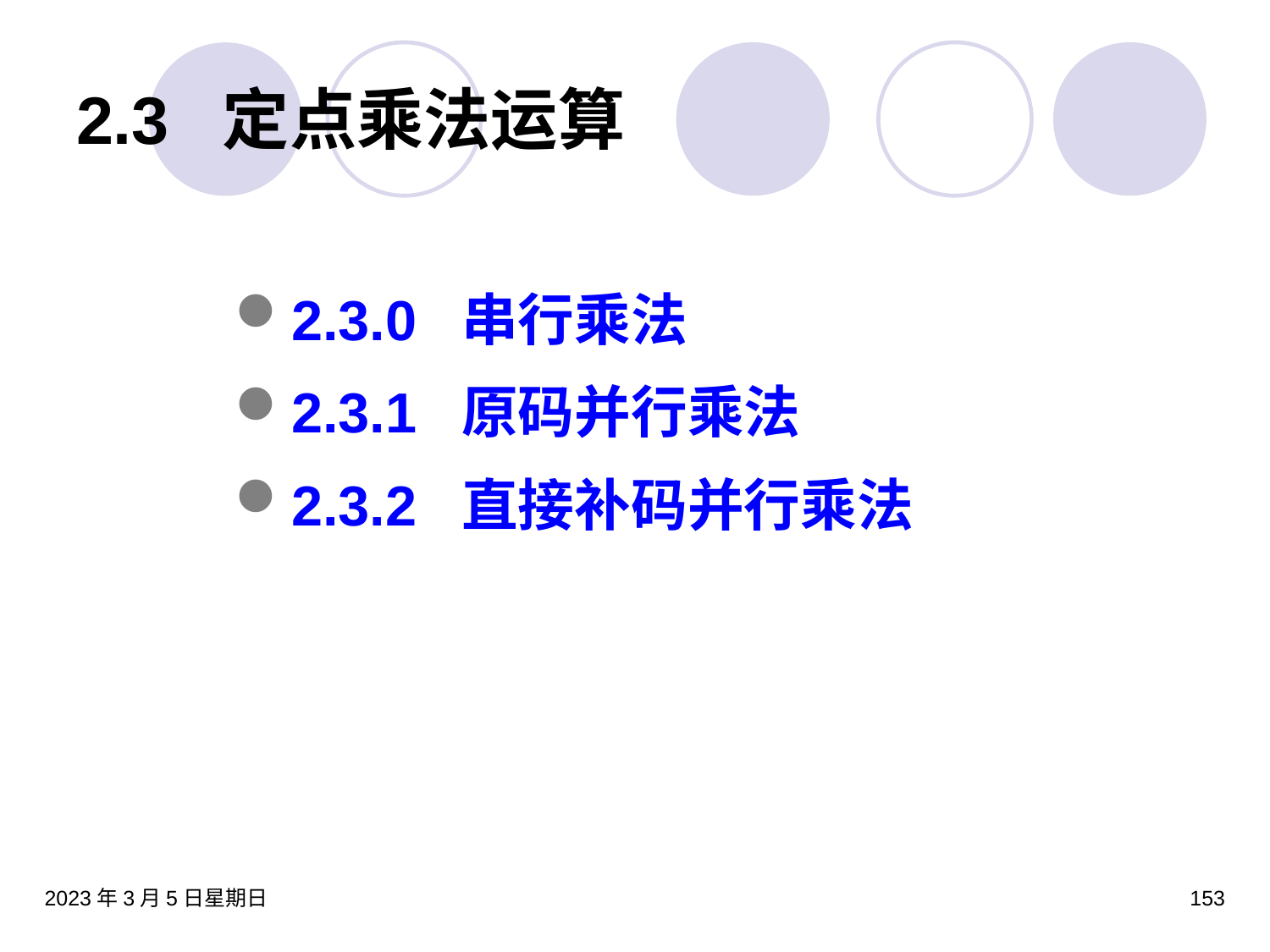

2.3  定点乘法运算
2.3.0  串行乘法
2.3.1  原码并行乘法
2.3.2  直接补码并行乘法
2023年3月5日星期日
153